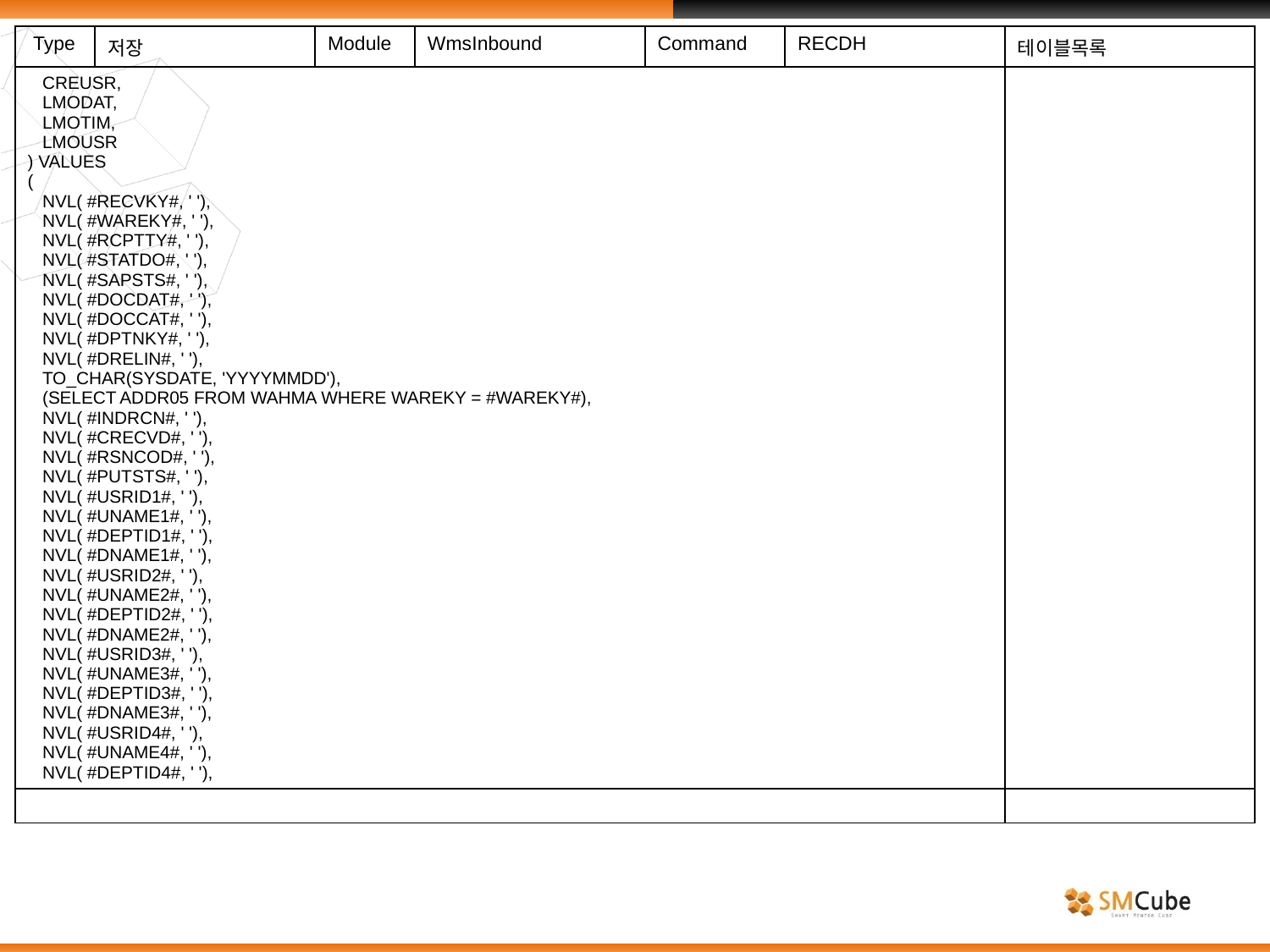

| Type | 저장 | Module | WmsInbound | Command | RECDH | 테이블목록 |
| --- | --- | --- | --- | --- | --- | --- |
| CREUSR, LMODAT, LMOTIM, LMOUSR ) VALUES ( NVL( #RECVKY#, ' '), NVL( #WAREKY#, ' '), NVL( #RCPTTY#, ' '), NVL( #STATDO#, ' '), NVL( #SAPSTS#, ' '), NVL( #DOCDAT#, ' '), NVL( #DOCCAT#, ' '), NVL( #DPTNKY#, ' '), NVL( #DRELIN#, ' '), TO\_CHAR(SYSDATE, 'YYYYMMDD'), (SELECT ADDR05 FROM WAHMA WHERE WAREKY = #WAREKY#), NVL( #INDRCN#, ' '), NVL( #CRECVD#, ' '), NVL( #RSNCOD#, ' '), NVL( #PUTSTS#, ' '), NVL( #USRID1#, ' '), NVL( #UNAME1#, ' '), NVL( #DEPTID1#, ' '), NVL( #DNAME1#, ' '), NVL( #USRID2#, ' '), NVL( #UNAME2#, ' '), NVL( #DEPTID2#, ' '), NVL( #DNAME2#, ' '), NVL( #USRID3#, ' '), NVL( #UNAME3#, ' '), NVL( #DEPTID3#, ' '), NVL( #DNAME3#, ' '), NVL( #USRID4#, ' '), NVL( #UNAME4#, ' '), NVL( #DEPTID4#, ' '), |  |  |  |  |  |  |
|  |  |  |  |  |  |  |